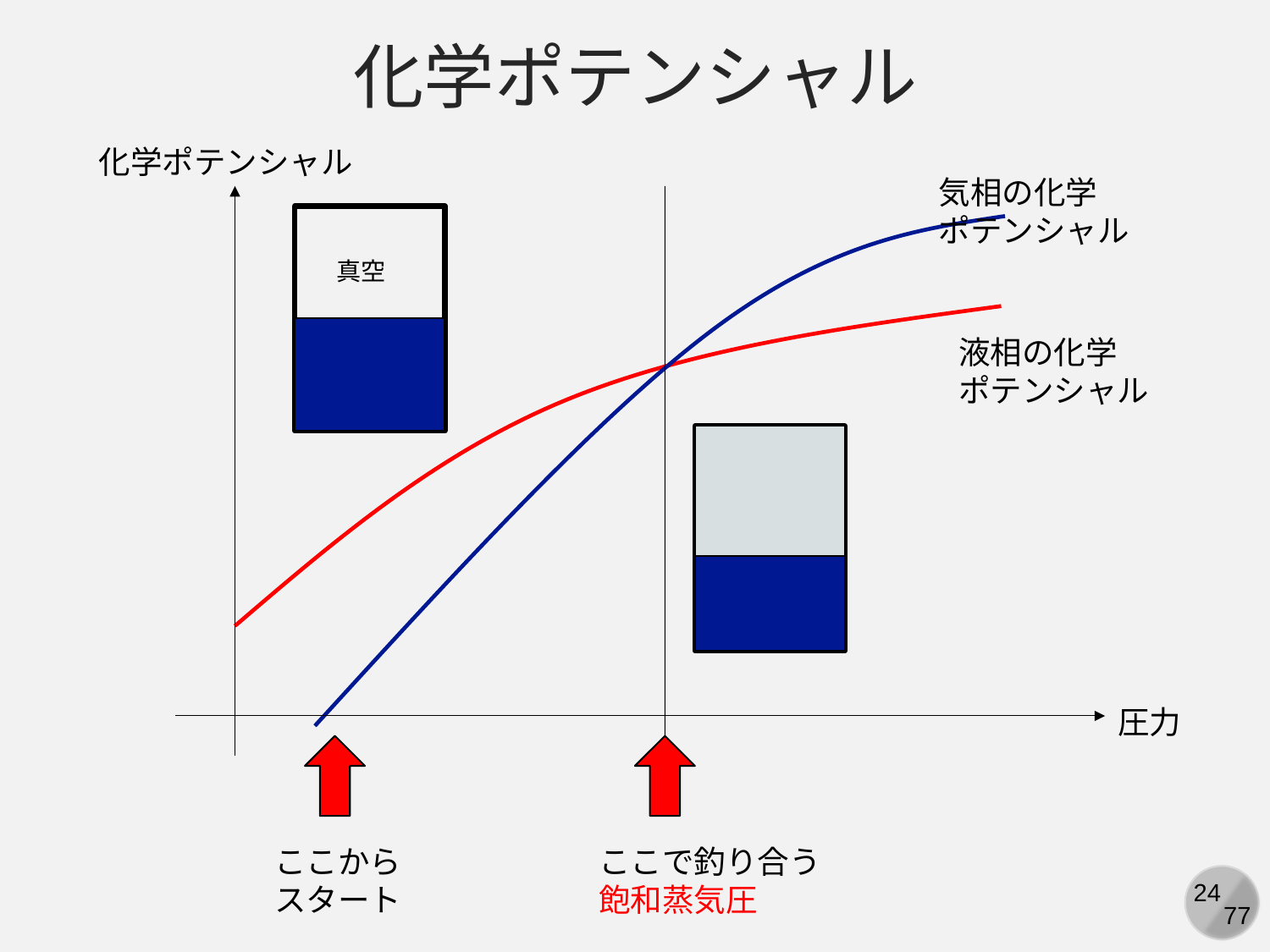

化学ポテンシャル
化学ポテンシャル
気相の化学
ポテンシャル

真空

液相の化学
ポテンシャル

圧力

ここで釣り合う
飽和蒸気圧
ここから
スタート